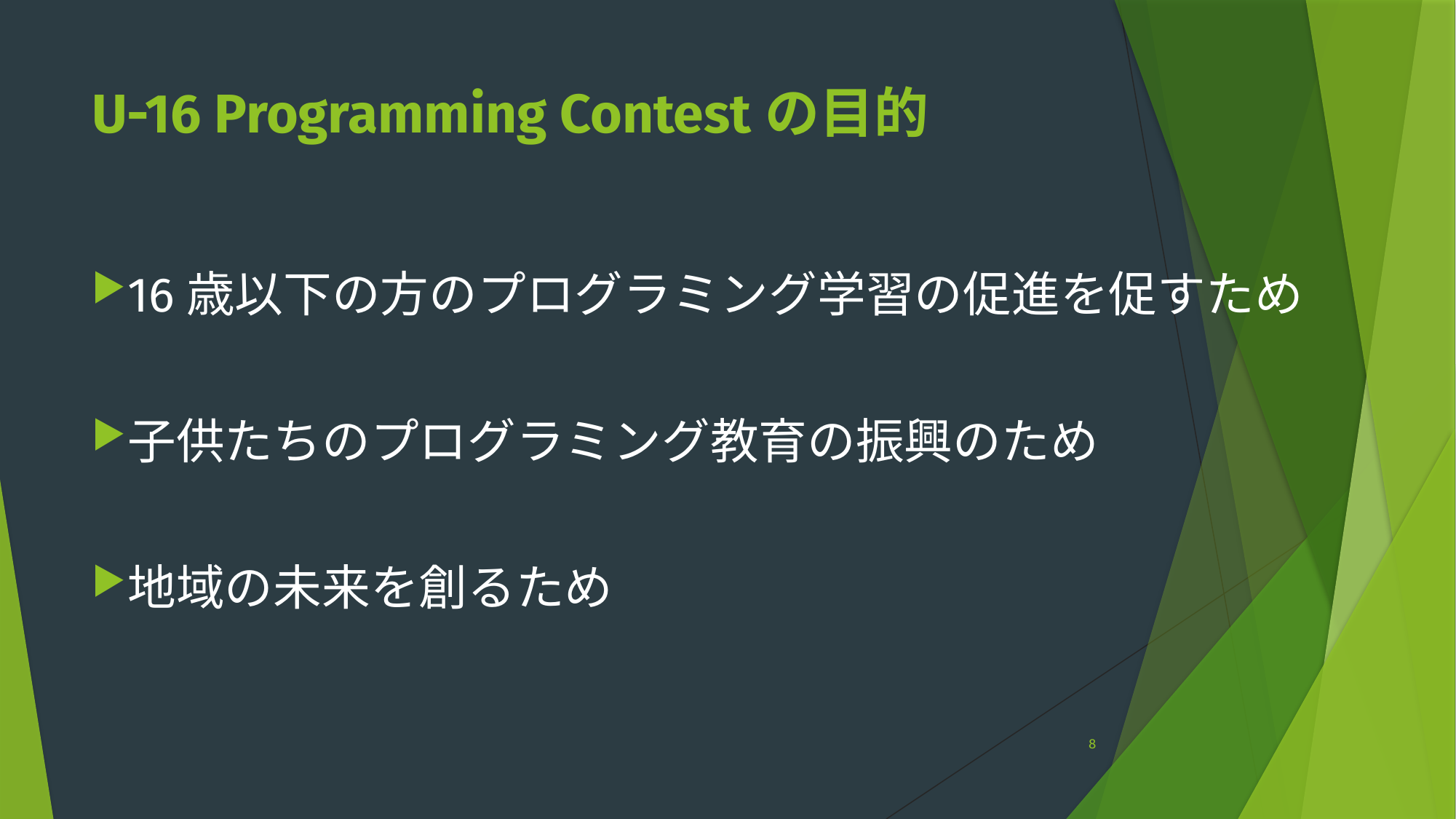

# U-16 Programming Contestの目的
16歳以下の方のプログラミング学習の促進を促すため

子供たちのプログラミング教育の振興のため

地域の未来を創るため
8